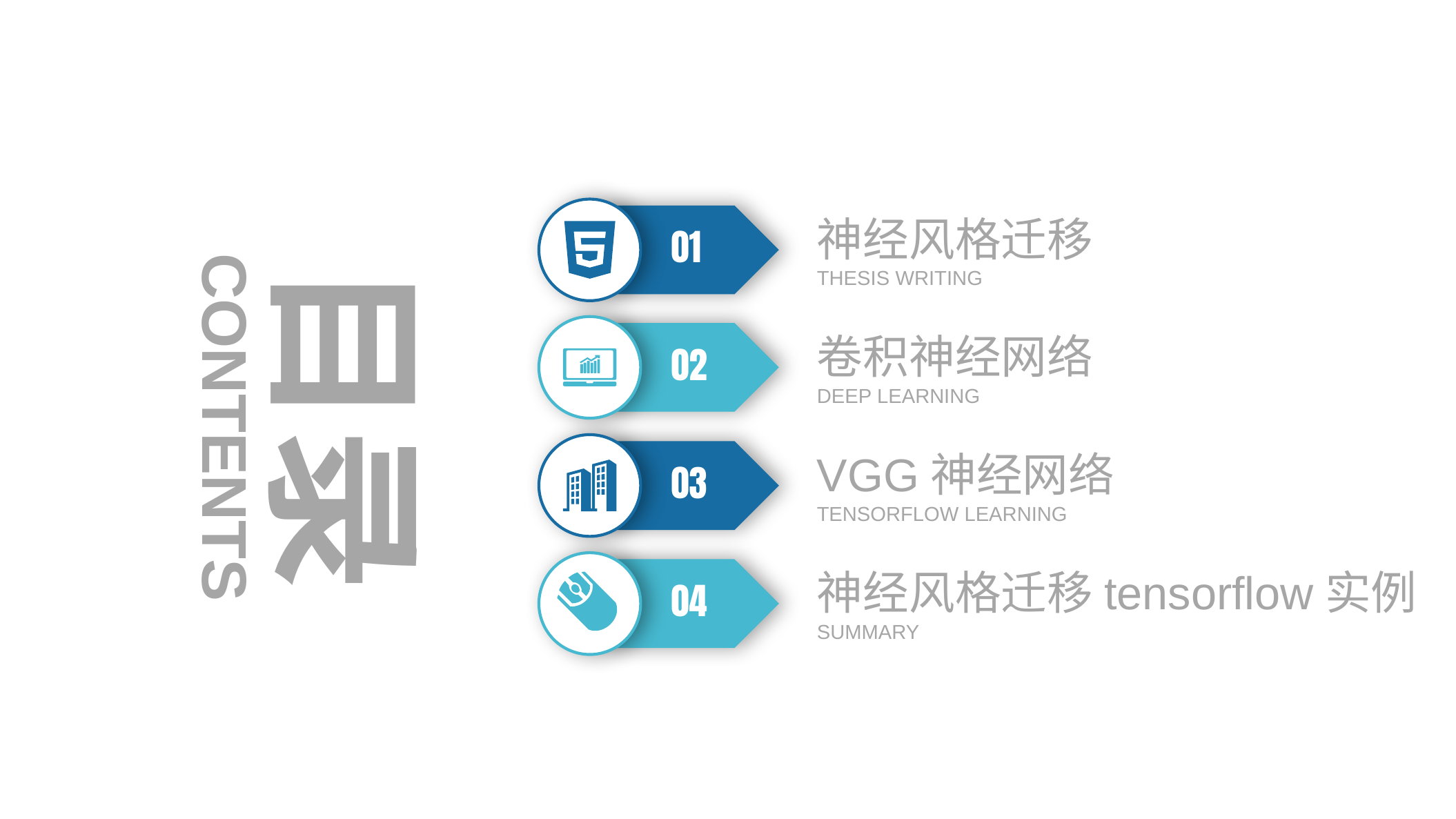

01
神经风格迁移
Thesis writing
目录

02
卷积神经网络
DEEP LEARNING
CONTENTS

03
VGG神经网络
TENSORFLOW LEARNING

04
神经风格迁移tensorflow实例
SUMMARY